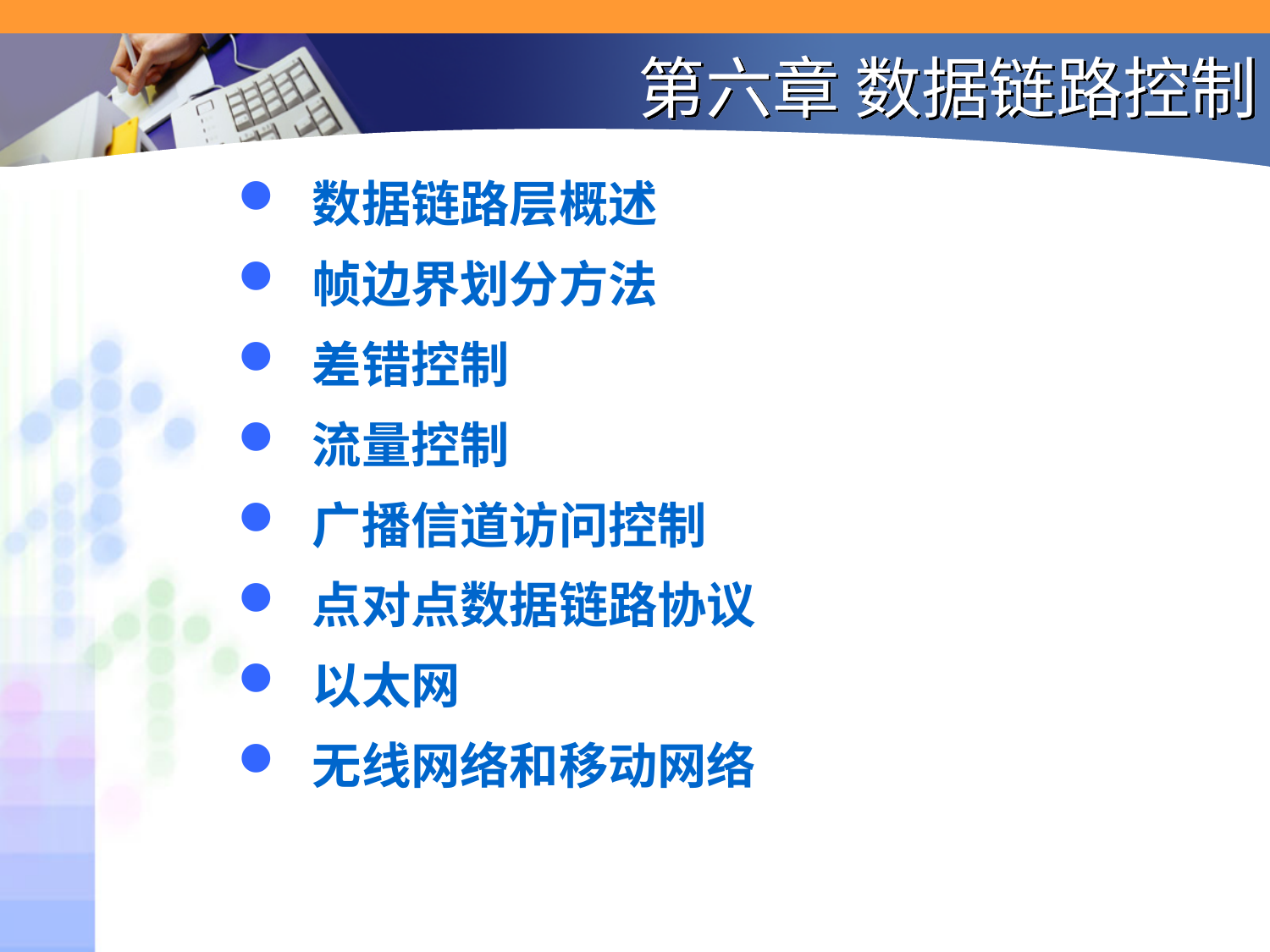

# 第六章 数据链路控制
数据链路层概述
帧边界划分方法
差错控制
流量控制
广播信道访问控制
点对点数据链路协议
以太网
无线网络和移动网络